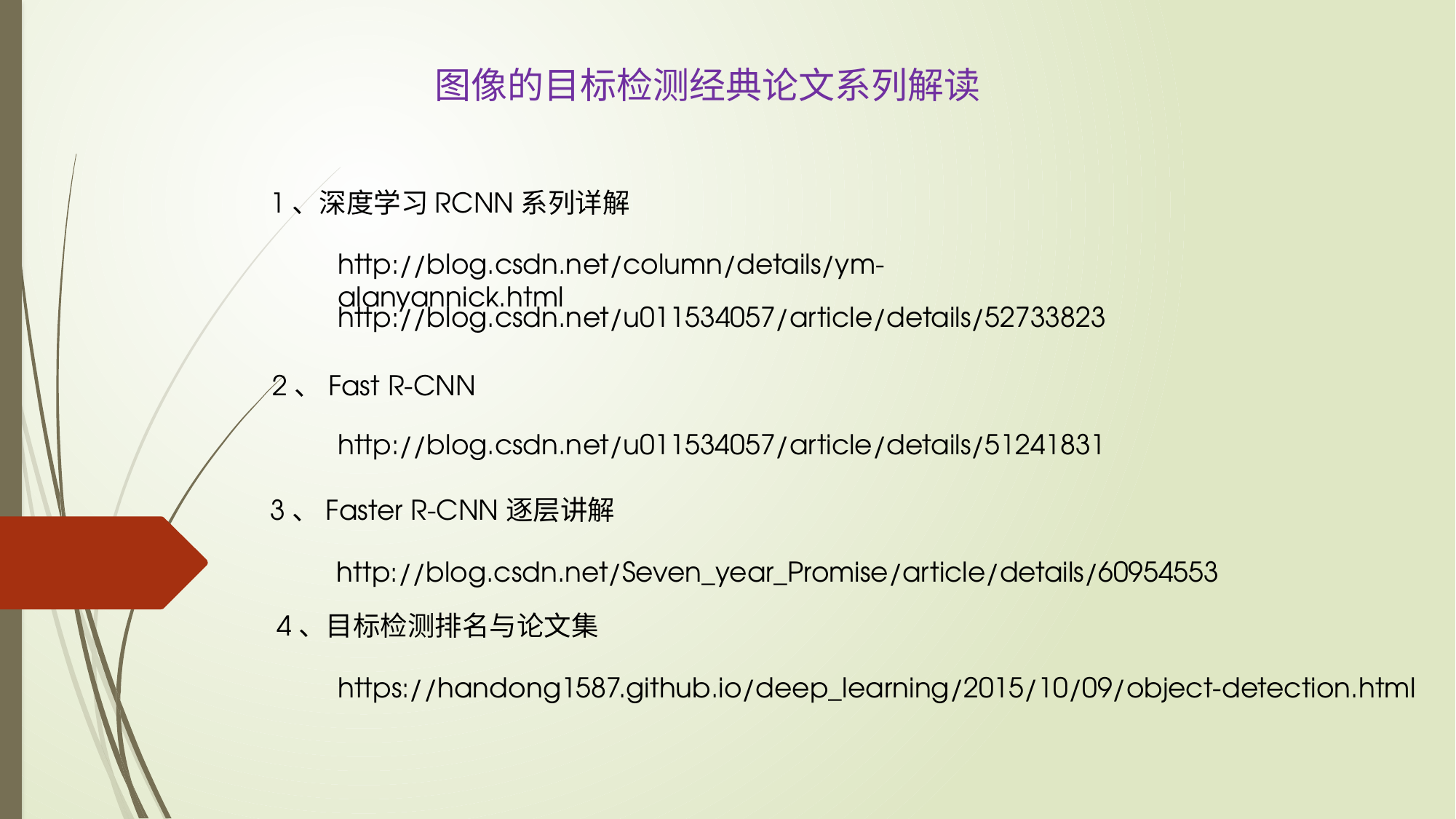

图像的目标检测经典论文系列解读
1、深度学习RCNN系列详解
http://blog.csdn.net/column/details/ym-alanyannick.html
http://blog.csdn.net/u011534057/article/details/52733823
2、Fast R-CNN
http://blog.csdn.net/u011534057/article/details/51241831
3、Faster R-CNN逐层讲解
http://blog.csdn.net/Seven_year_Promise/article/details/60954553
4、目标检测排名与论文集
https://handong1587.github.io/deep_learning/2015/10/09/object-detection.html